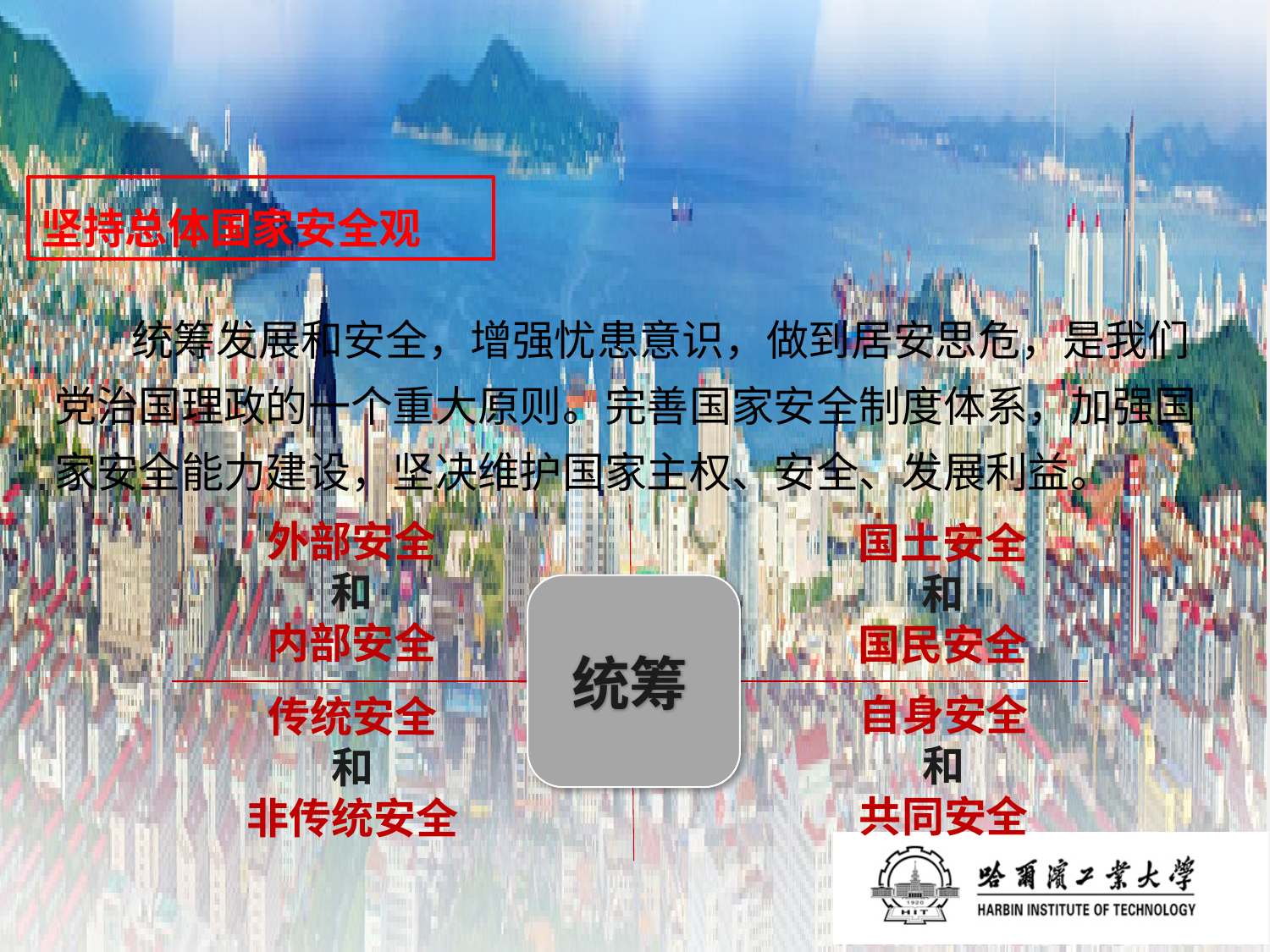

# 坚持总体国家安全观
       统筹发展和安全，增强忧患意识，做到居安思危，是我们党治国理政的一个重大原则。完善国家安全制度体系，加强国家安全能力建设，坚决维护国家主权、安全、发展利益。

统筹
外部安全
和
内部安全
国土安全
和
国民安全
自身安全
和
共同安全
传统安全
和
非传统安全